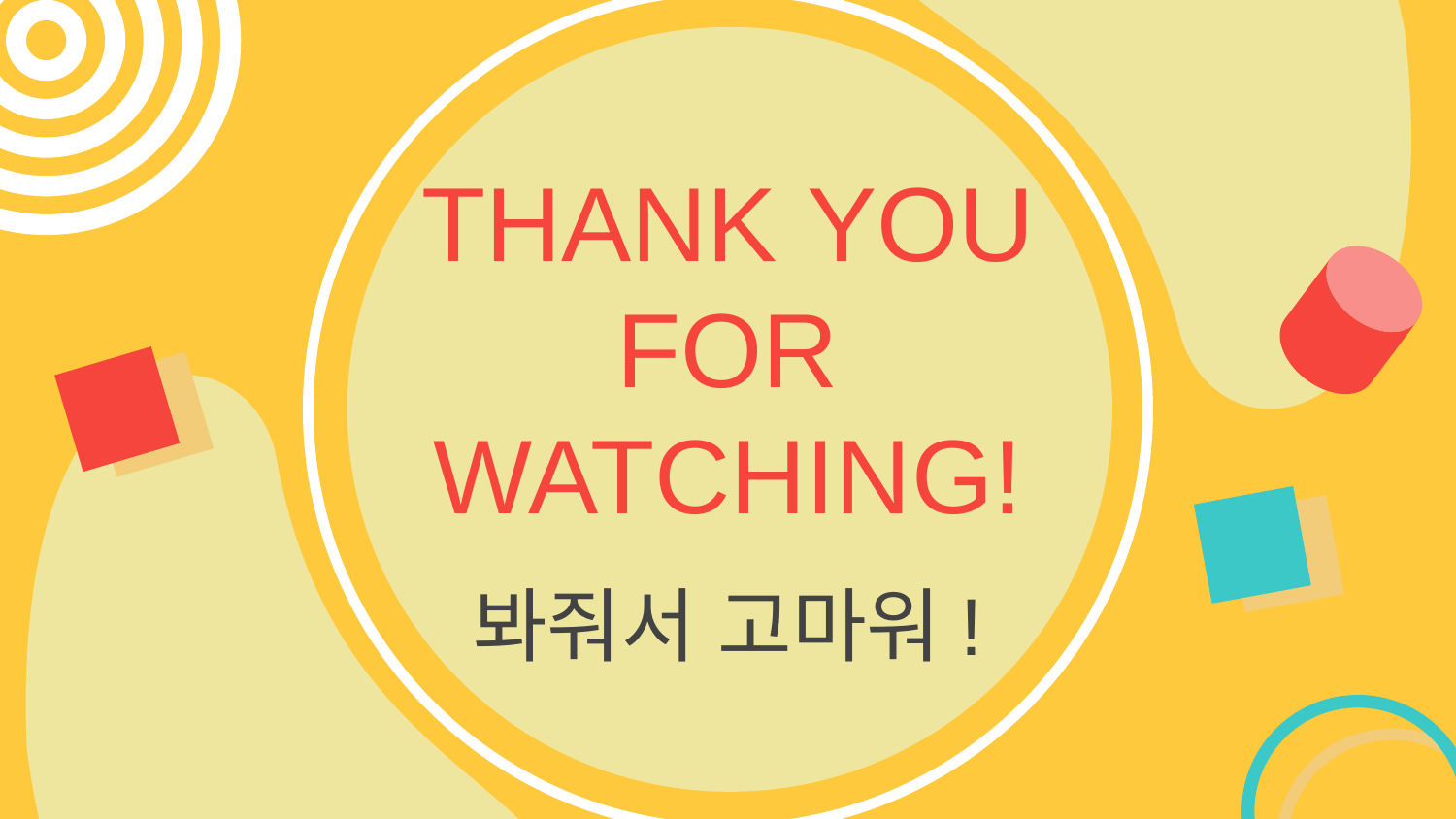

# THANK YOU FOR WATCHING!
봐줘서 고마워!